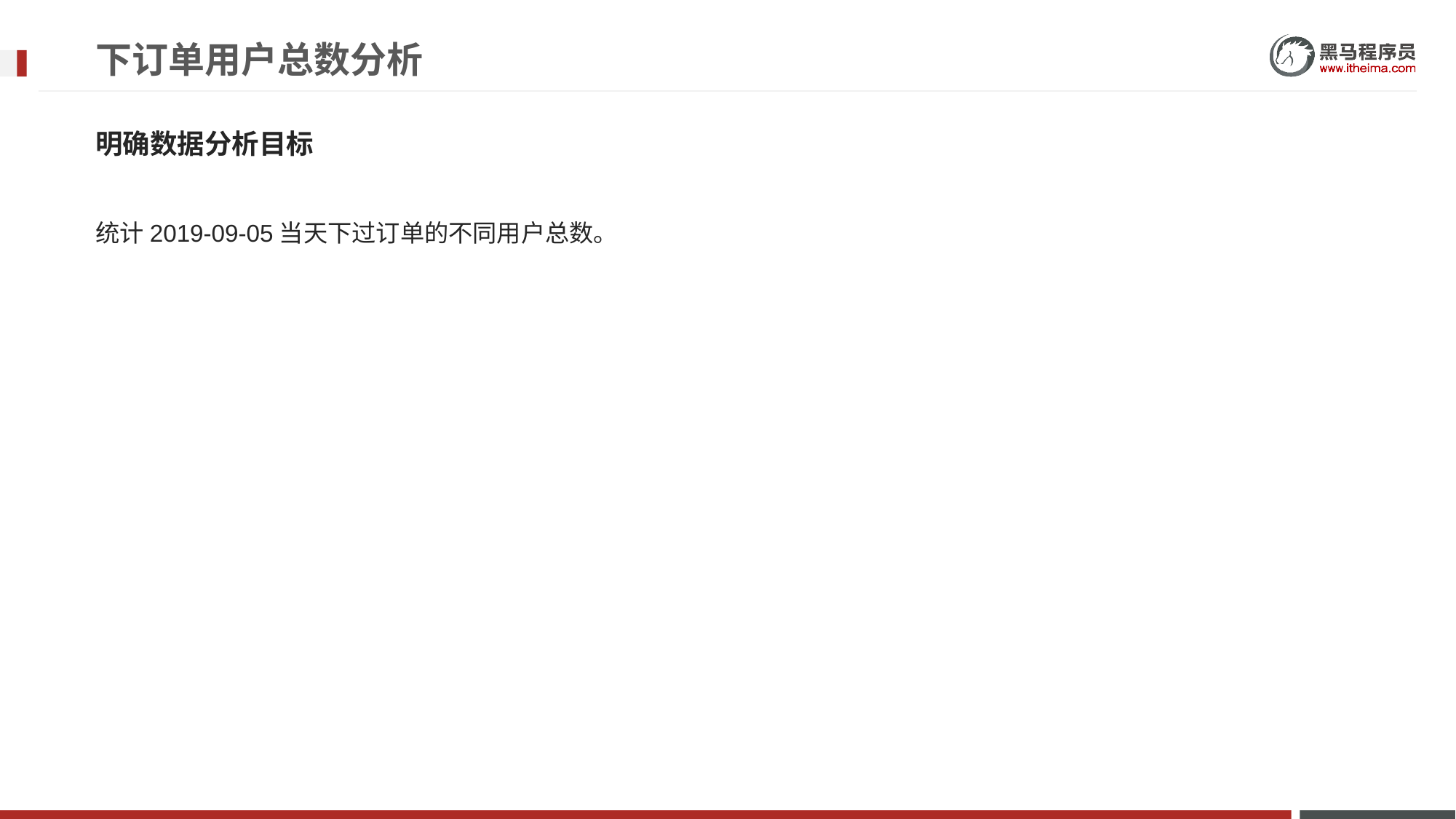

# 下订单用户总数分析
明确数据分析目标
统计2019-09-05当天下过订单的不同用户总数。